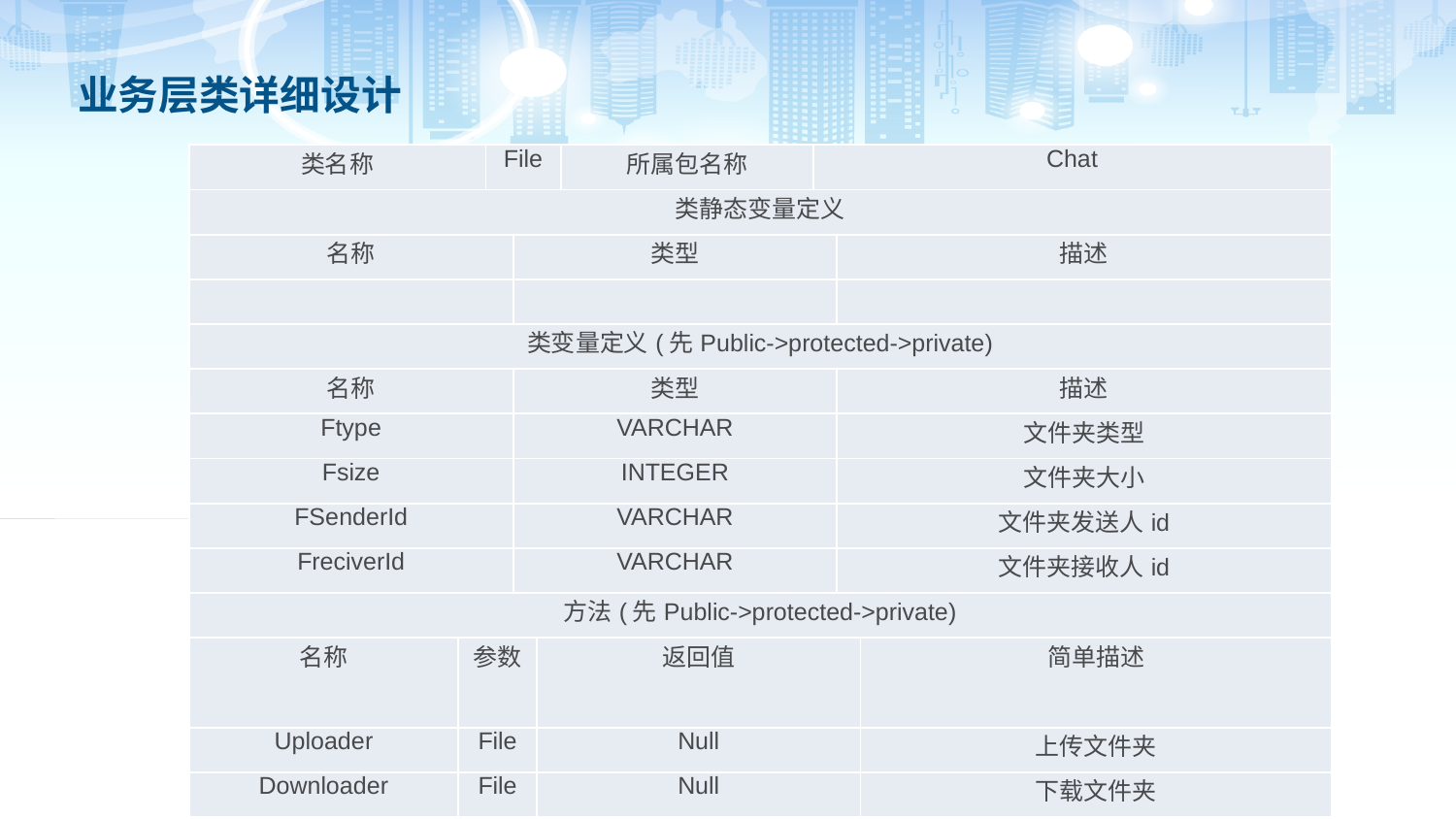

# 业务层类详细设计
| 类名称 |  | File |  |  | 所属包名称 | Chat |  |  |
| --- | --- | --- | --- | --- | --- | --- | --- | --- |
| 类静态变量定义 |  |  |  |  |  |  |  |  |
| 名称 |  |  | 类型 |  |  |  | 描述 |  |
|  |  |  |  |  |  |  |  |  |
| 类变量定义(先Public->protected->private) |  |  |  |  |  |  |  |  |
| 名称 |  |  | 类型 |  |  |  | 描述 |  |
| Ftype |  |  | VARCHAR |  |  |  | 文件夹类型 |  |
| Fsize |  |  | INTEGER |  |  |  | 文件夹大小 |  |
| FSenderId |  |  | VARCHAR |  |  |  | 文件夹发送人id |  |
| FreciverId |  |  | VARCHAR |  |  |  | 文件夹接收人id |  |
| 方法(先Public->protected->private) |  |  |  |  |  |  |  |  |
| 名称 | 参数 |  |  | 返回值 |  |  |  | 简单描述 |
| Uploader | File |  |  | Null |  |  |  | 上传文件夹 |
| Downloader | File |  |  | Null |  |  |  | 下载文件夹 |